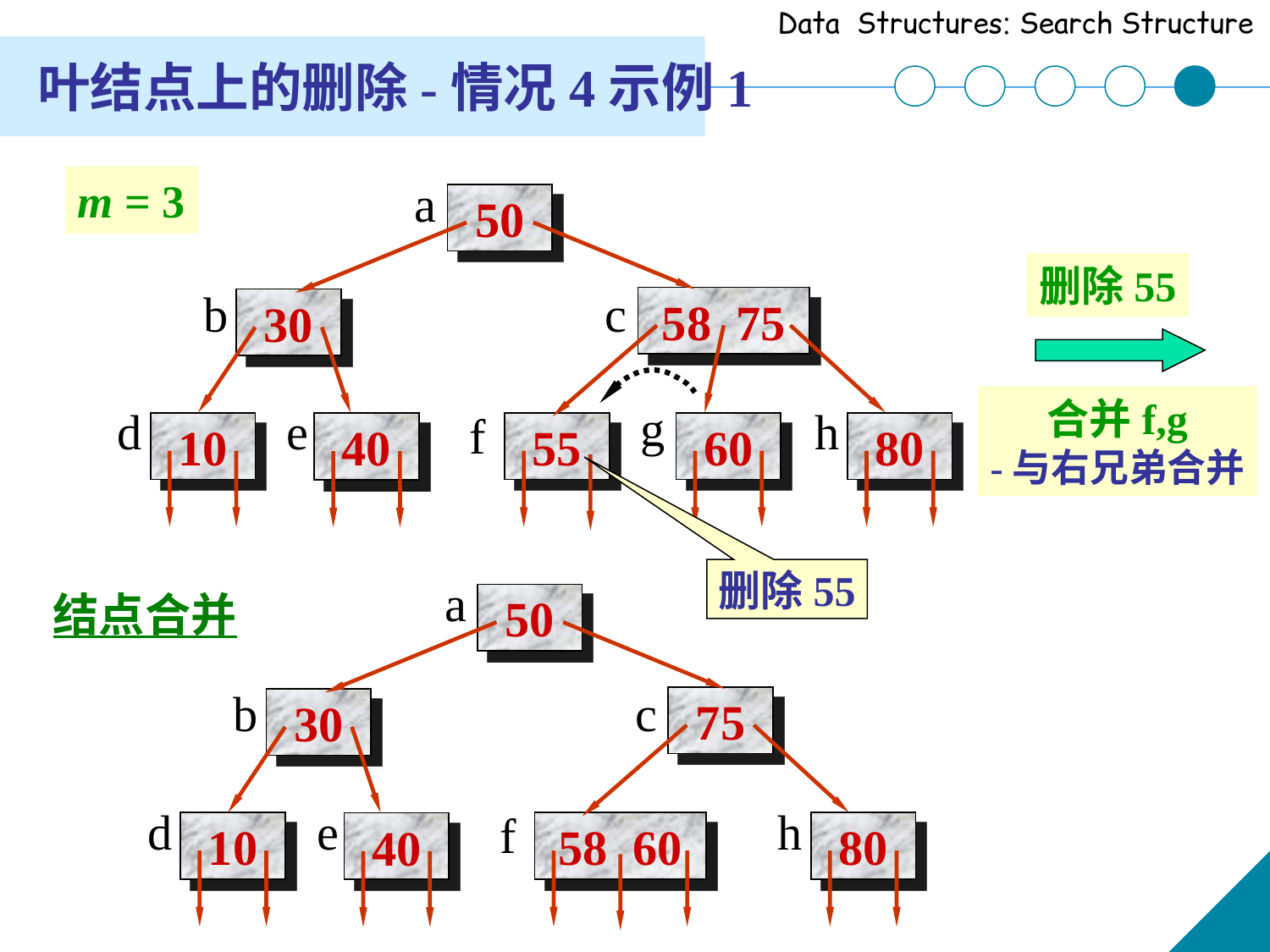

叶结点上的删除-情况4示例1

m = 3
a
50

b
c
58  75
30

g
d
e
h
f
10
55
60
80
40

删除55

合并f,g
-与右兄弟合并
删除55
a
50

b
c
75
30

d
e
h
f
10
58  60
80
40

结点合并